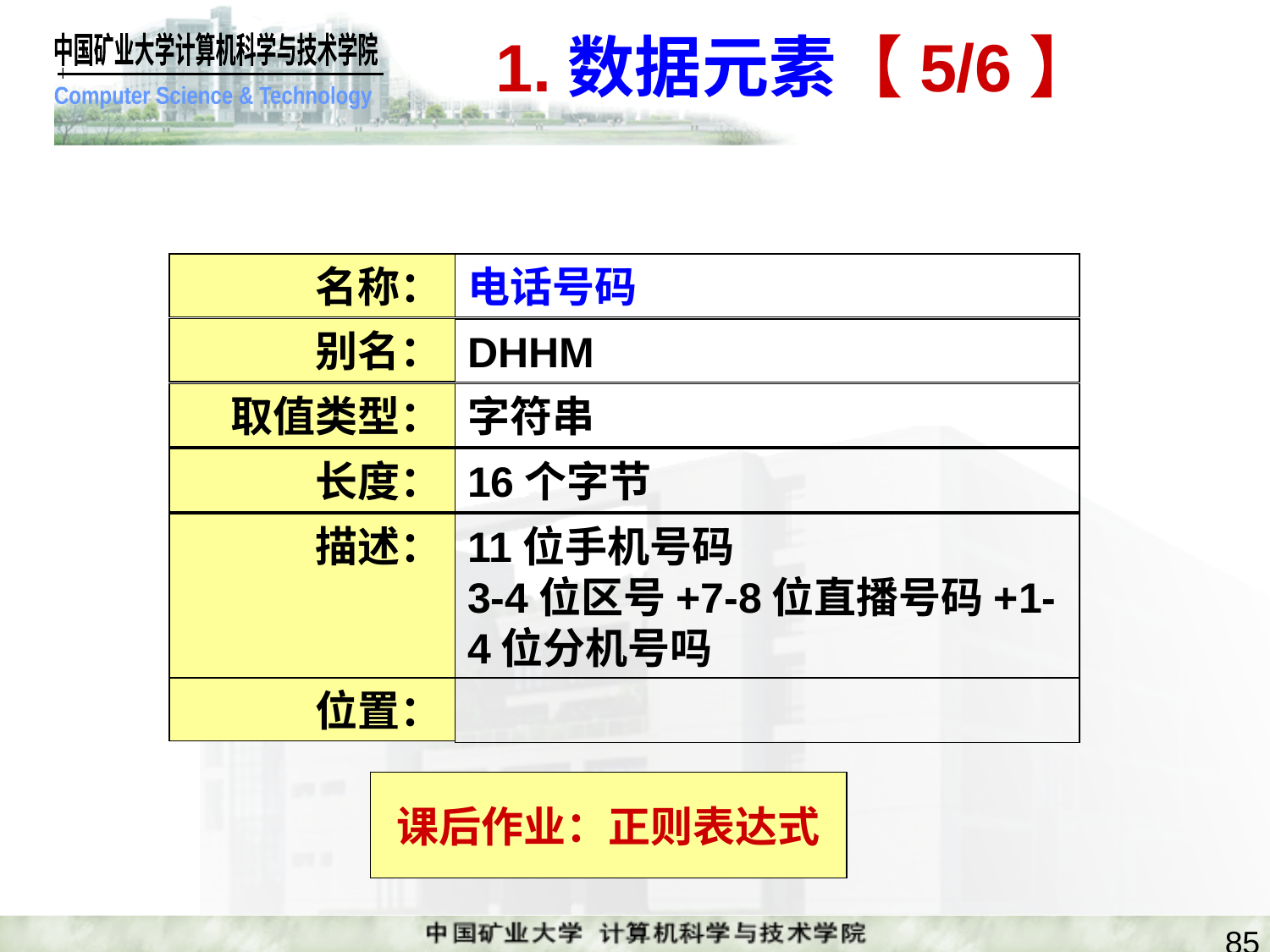

# 1.数据元素【5/6】

名称：
电话号码
别名：
DHHM
取值类型：
字符串
长度：
16个字节
描述：

11位手机号码
3-4位区号+7-8位直播号码+1-4位分机号吗
位置：

课后作业：正则表达式
85
85